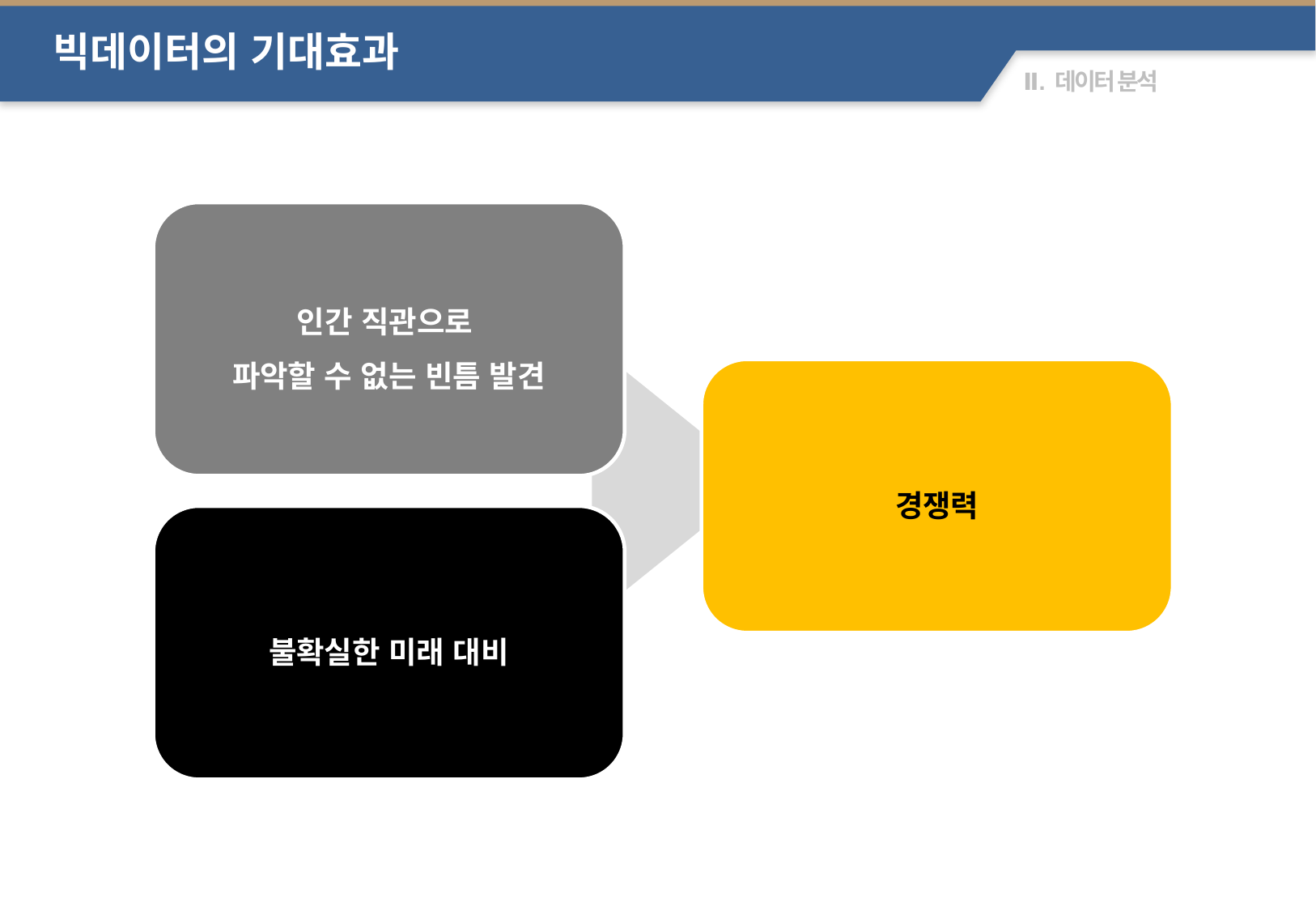

빅데이터의 기대효과
인간 직관으로
파악할 수 없는 빈틈 발견
경쟁력

불확실한 미래 대비